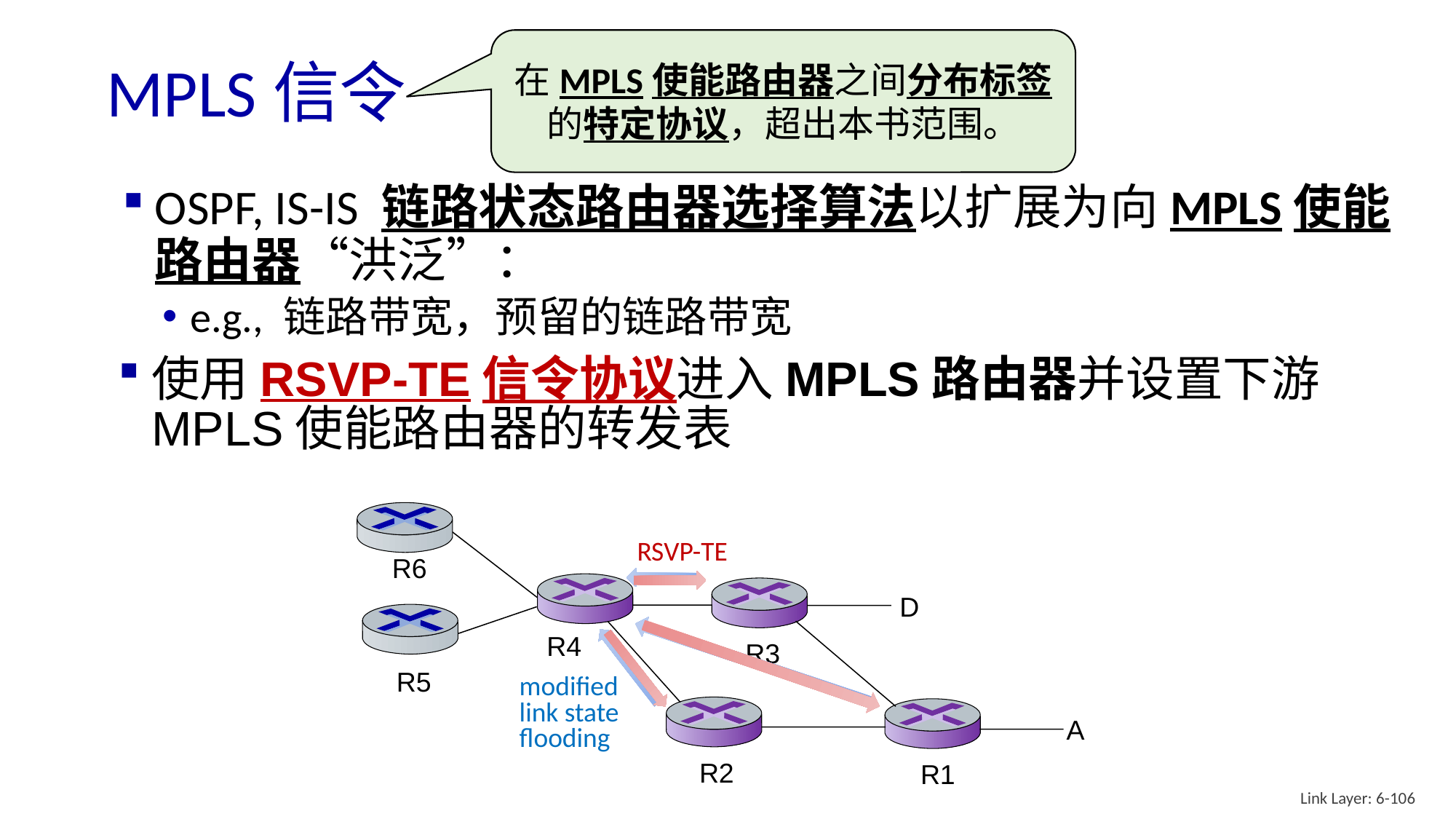

在MPLS使能路由器之间分布标签的特定协议，超出本书范围。
# MPLS信令
OSPF, IS-IS 链路状态路由器选择算法以扩展为向MPLS使能路由器“洪泛”：
e.g., 链路带宽，预留的链路带宽
使用RSVP-TE信令协议进入MPLS路由器并设置下游MPLS使能路由器的转发表

RSVP-TE

R6

modified
link state
flooding

D

R4
R3
R5

A

R2
R1
Link Layer: 6-106